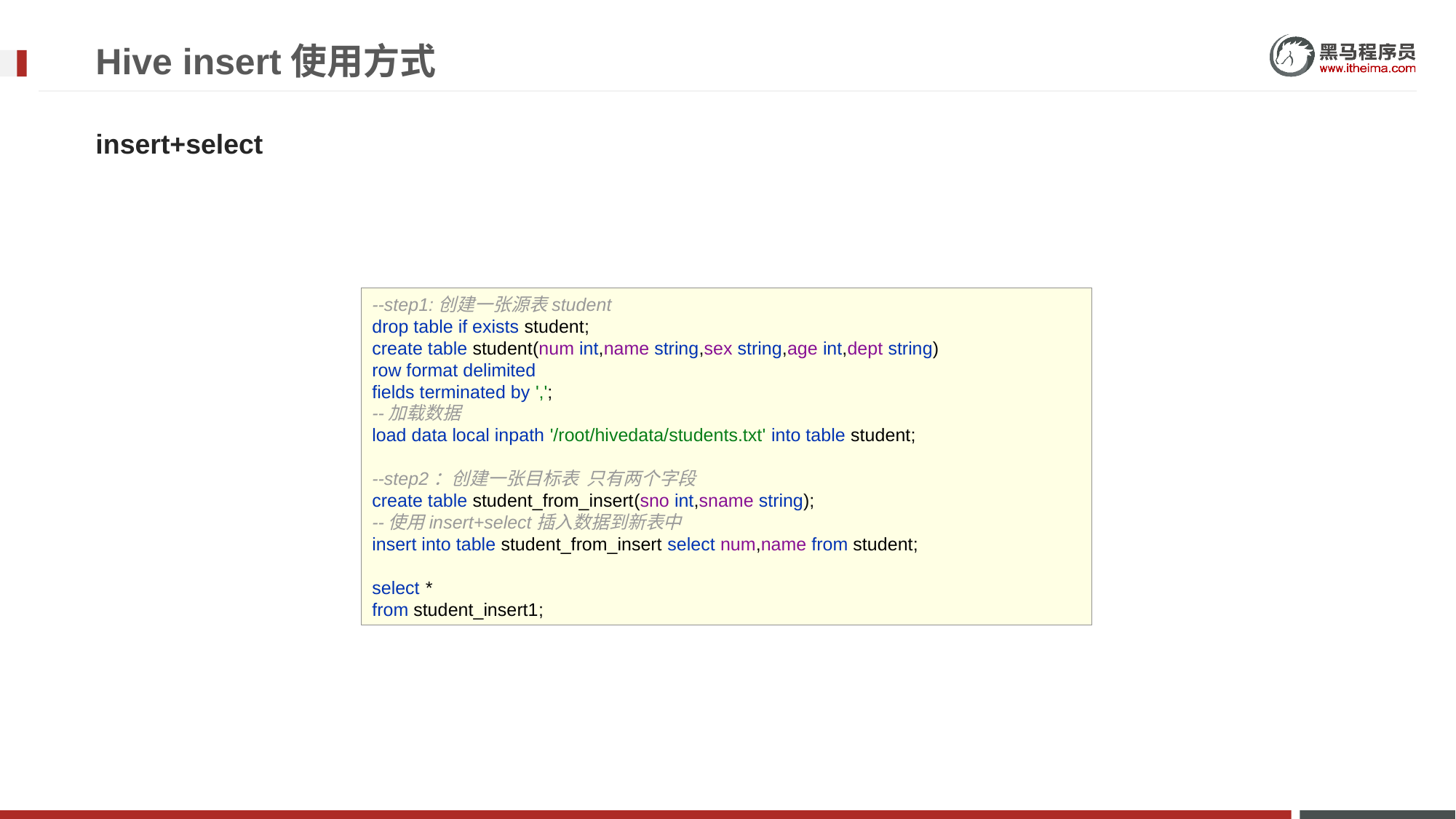

# Hive insert使用方式
insert+select
--step1:创建一张源表student
drop table if exists student;
create table student(num int,name string,sex string,age int,dept string)
row format delimited
fields terminated by ',';
--加载数据
load data local inpath '/root/hivedata/students.txt' into table student;
--step2：创建一张目标表  只有两个字段
create table student_from_insert(sno int,sname string);
--使用insert+select插入数据到新表中
insert into table student_from_insert select num,name from student;
select *
from student_insert1;